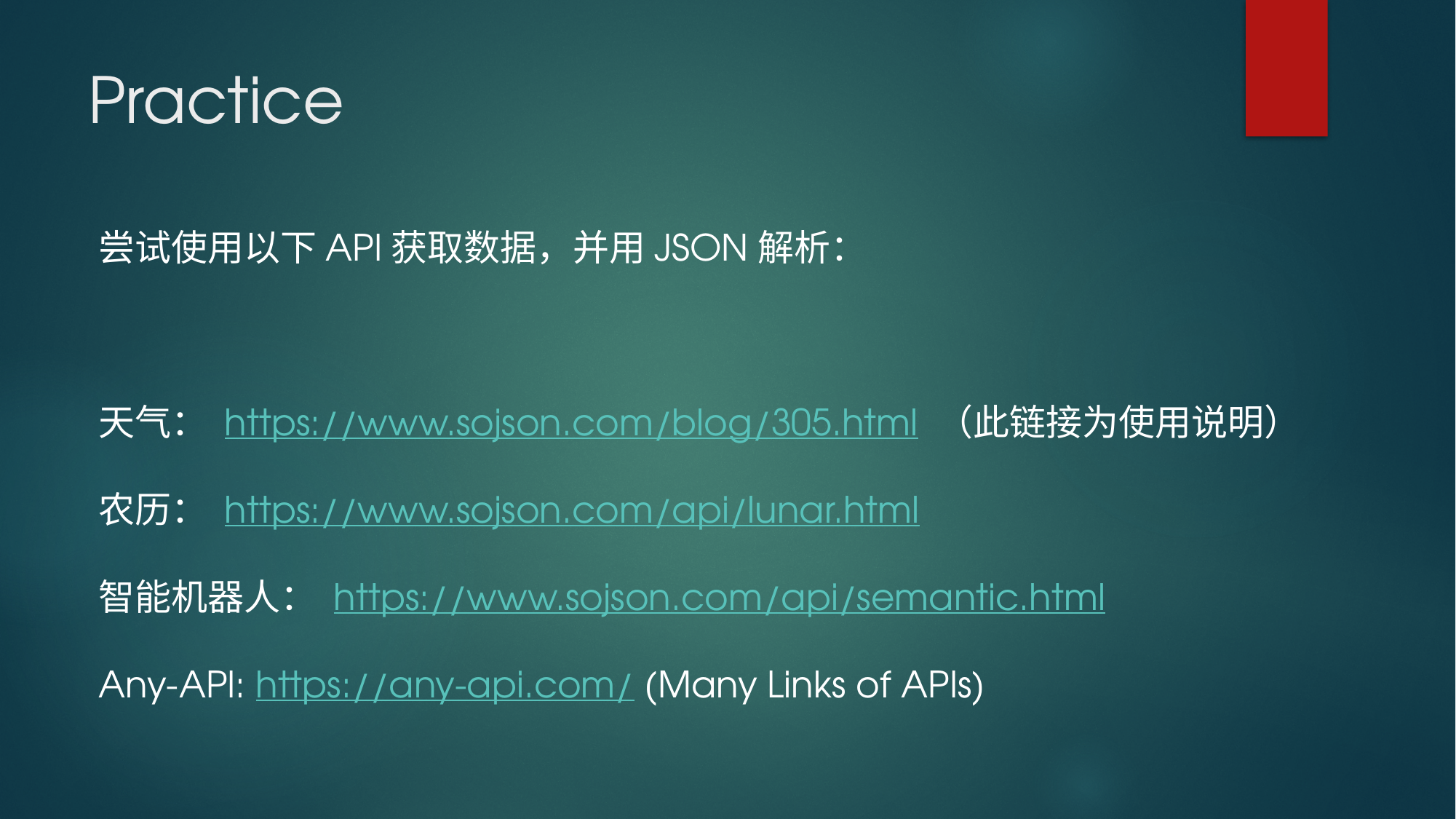

# Practice
尝试使用以下API获取数据，并用JSON解析：

天气： https://www.sojson.com/blog/305.html （此链接为使用说明）
农历： https://www.sojson.com/api/lunar.html
智能机器人： https://www.sojson.com/api/semantic.html
Any-API: https://any-api.com/ (Many Links of APIs)